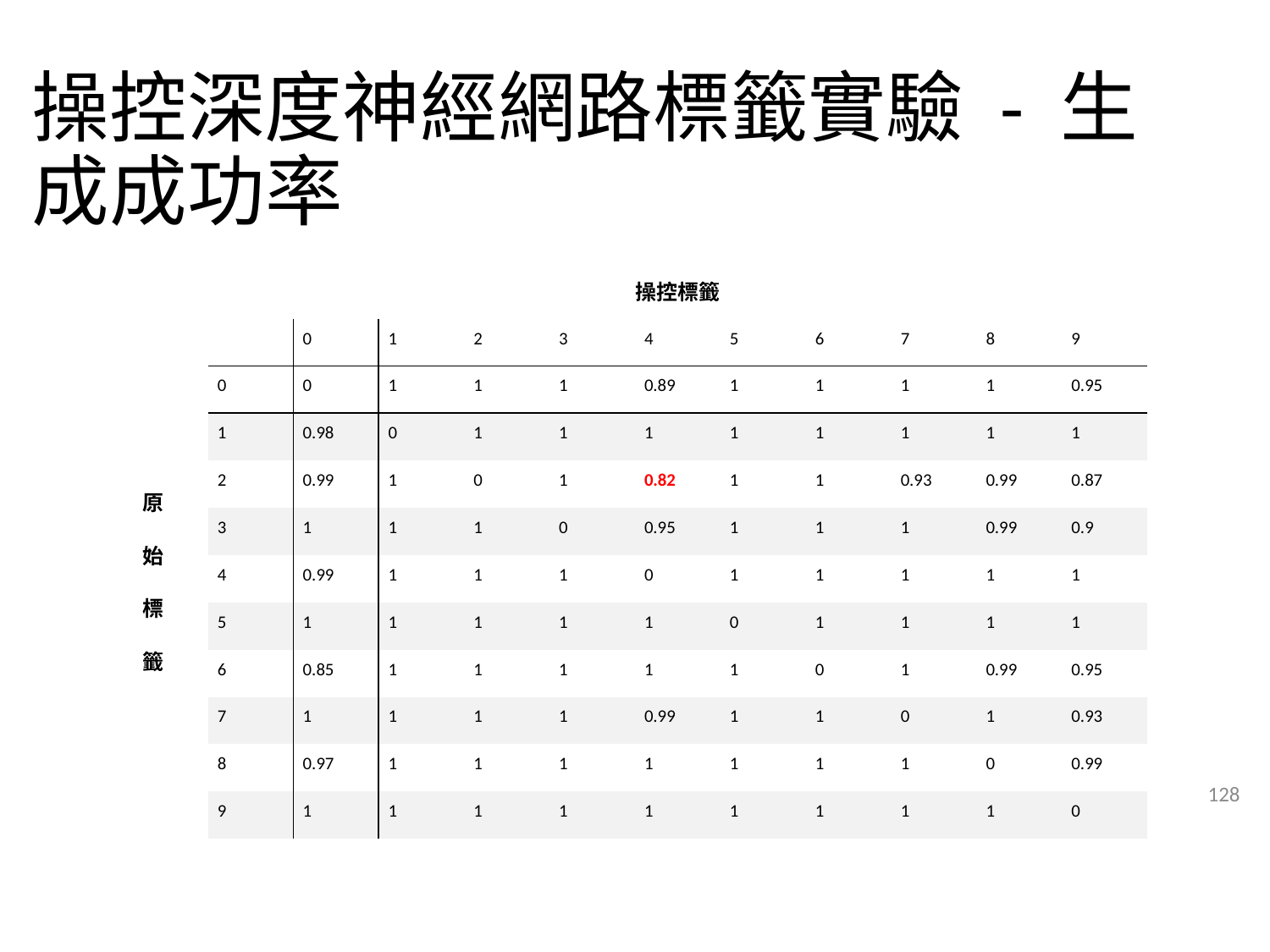

# 操控深度神經網路標籤實驗 - 生成成功率
|  | 操控標籤 |  |  |  |  |  |  |  |  |  |  |
| --- | --- | --- | --- | --- | --- | --- | --- | --- | --- | --- | --- |
| 原 始 標 籤 |  | 0 | 1 | 2 | 3 | 4 | 5 | 6 | 7 | 8 | 9 |
|  | 0 | 0 | 1 | 1 | 1 | 0.89 | 1 | 1 | 1 | 1 | 0.95 |
|  | 1 | 0.98 | 0 | 1 | 1 | 1 | 1 | 1 | 1 | 1 | 1 |
|  | 2 | 0.99 | 1 | 0 | 1 | 0.82 | 1 | 1 | 0.93 | 0.99 | 0.87 |
|  | 3 | 1 | 1 | 1 | 0 | 0.95 | 1 | 1 | 1 | 0.99 | 0.9 |
|  | 4 | 0.99 | 1 | 1 | 1 | 0 | 1 | 1 | 1 | 1 | 1 |
|  | 5 | 1 | 1 | 1 | 1 | 1 | 0 | 1 | 1 | 1 | 1 |
|  | 6 | 0.85 | 1 | 1 | 1 | 1 | 1 | 0 | 1 | 0.99 | 0.95 |
|  | 7 | 1 | 1 | 1 | 1 | 0.99 | 1 | 1 | 0 | 1 | 0.93 |
|  | 8 | 0.97 | 1 | 1 | 1 | 1 | 1 | 1 | 1 | 0 | 0.99 |
|  | 9 | 1 | 1 | 1 | 1 | 1 | 1 | 1 | 1 | 1 | 0 |
128